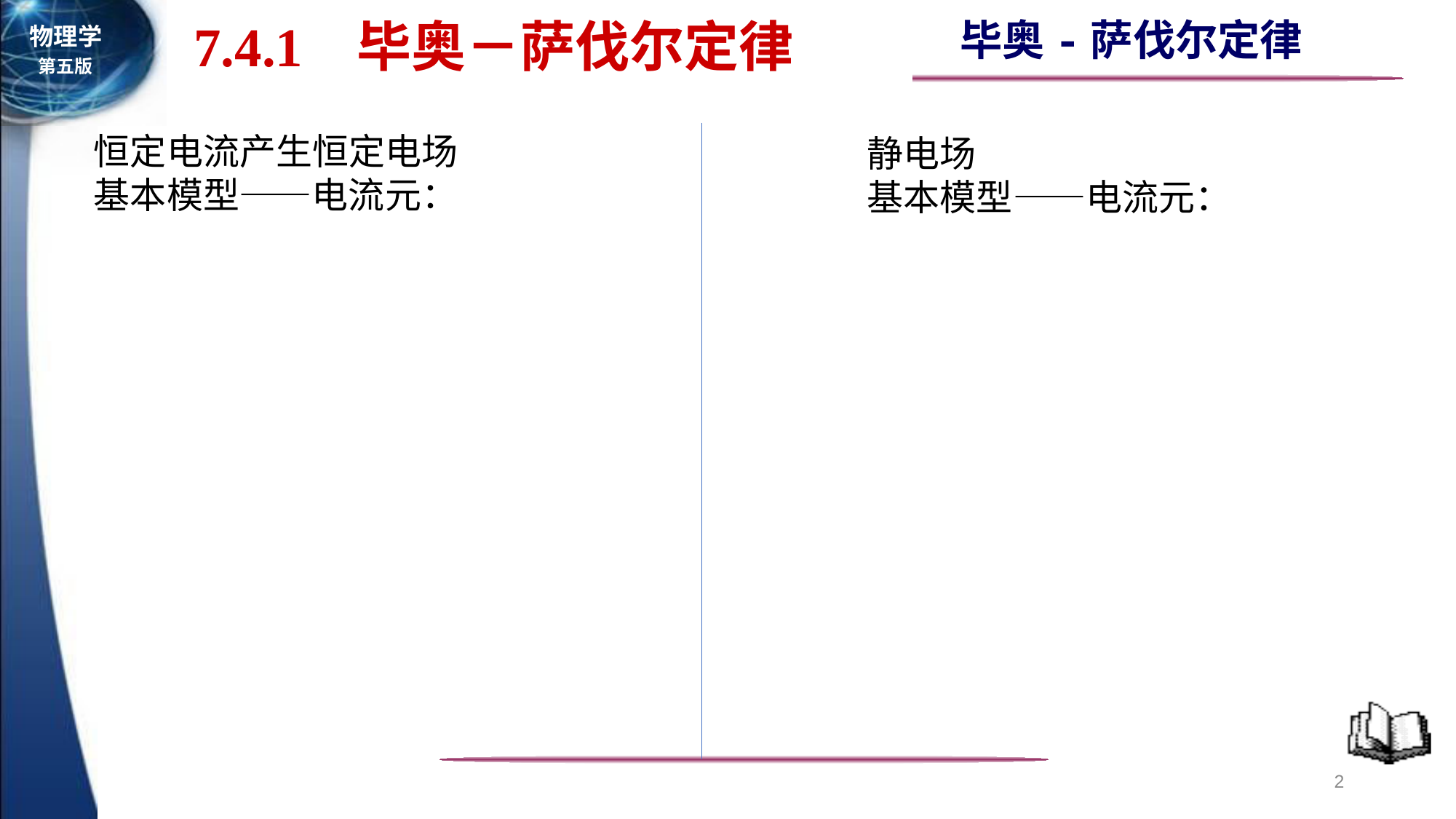

7.4.1   毕奥－萨伐尔定律
恒定电流产生恒定电场
基本模型——电流元：
静电场
基本模型——电流元：
2